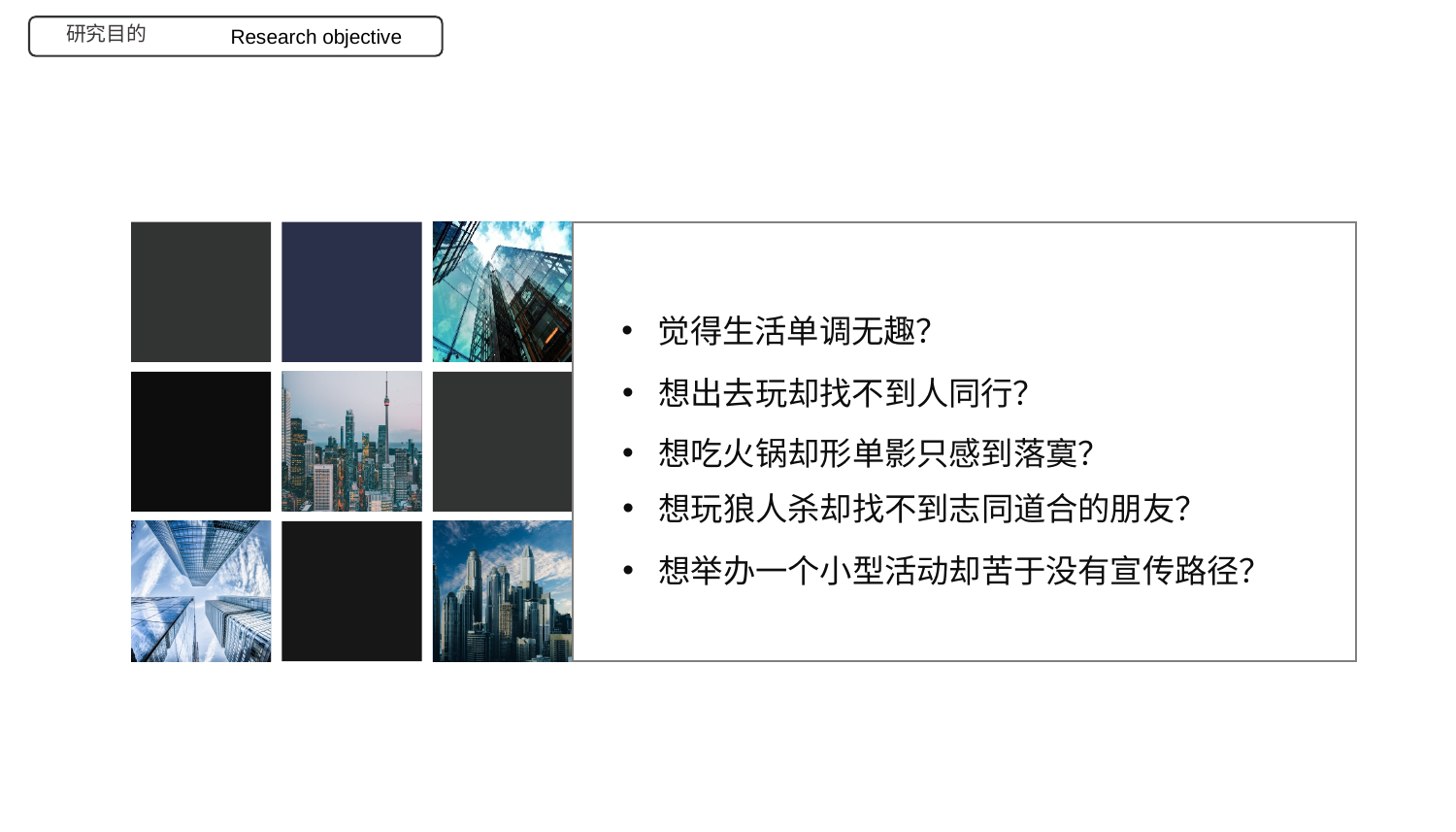

Research objective
研究目的

觉得生活单调无趣？
想出去玩却找不到人同行？
想吃火锅却形单影只感到落寞？
想玩狼人杀却找不到志同道合的朋友？
想举办一个小型活动却苦于没有宣传路径？